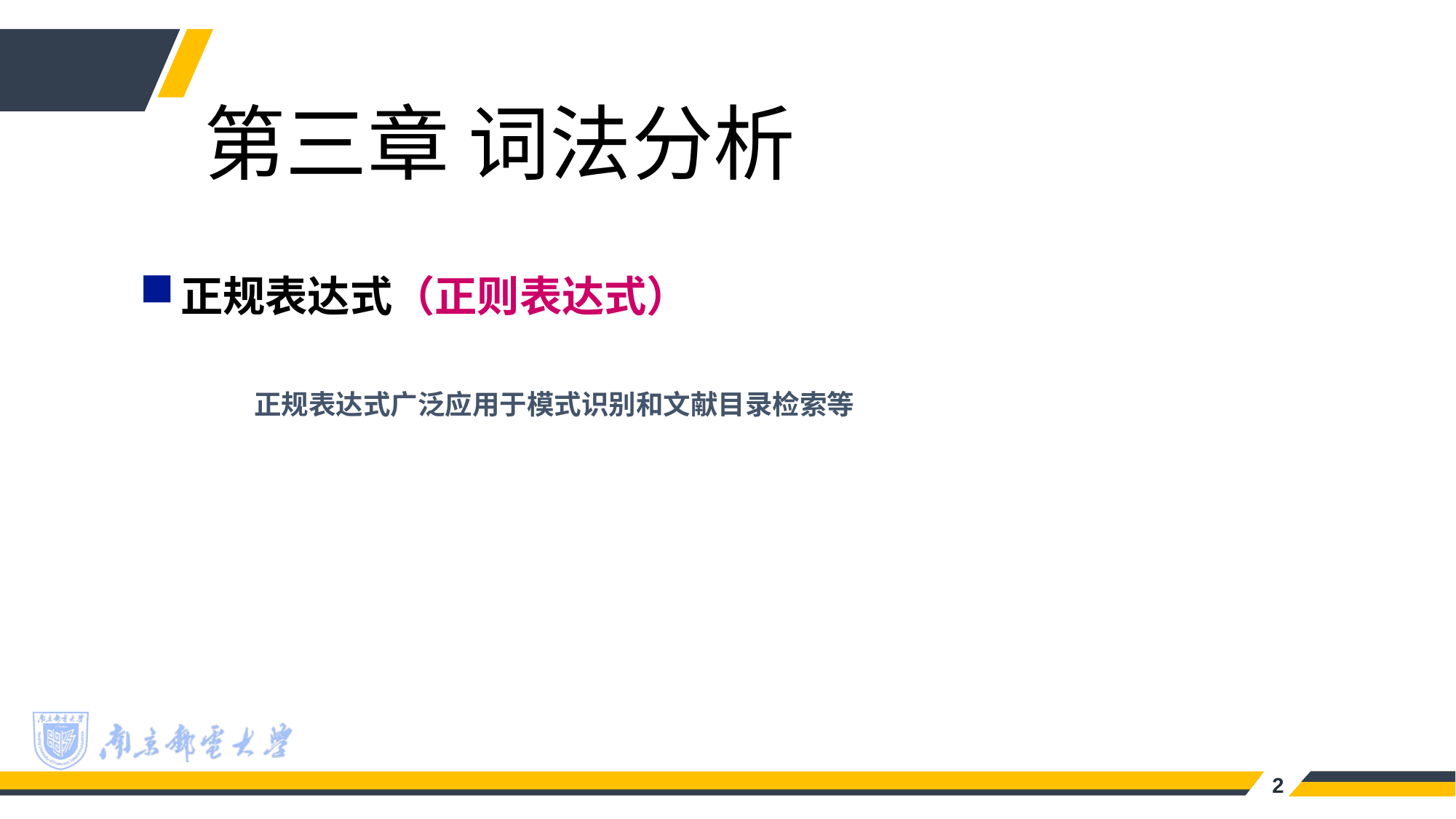

第三章 词法分析
正规表达式（正则表达式）
正规表达式广泛应用于模式识别和文献目录检索等
2